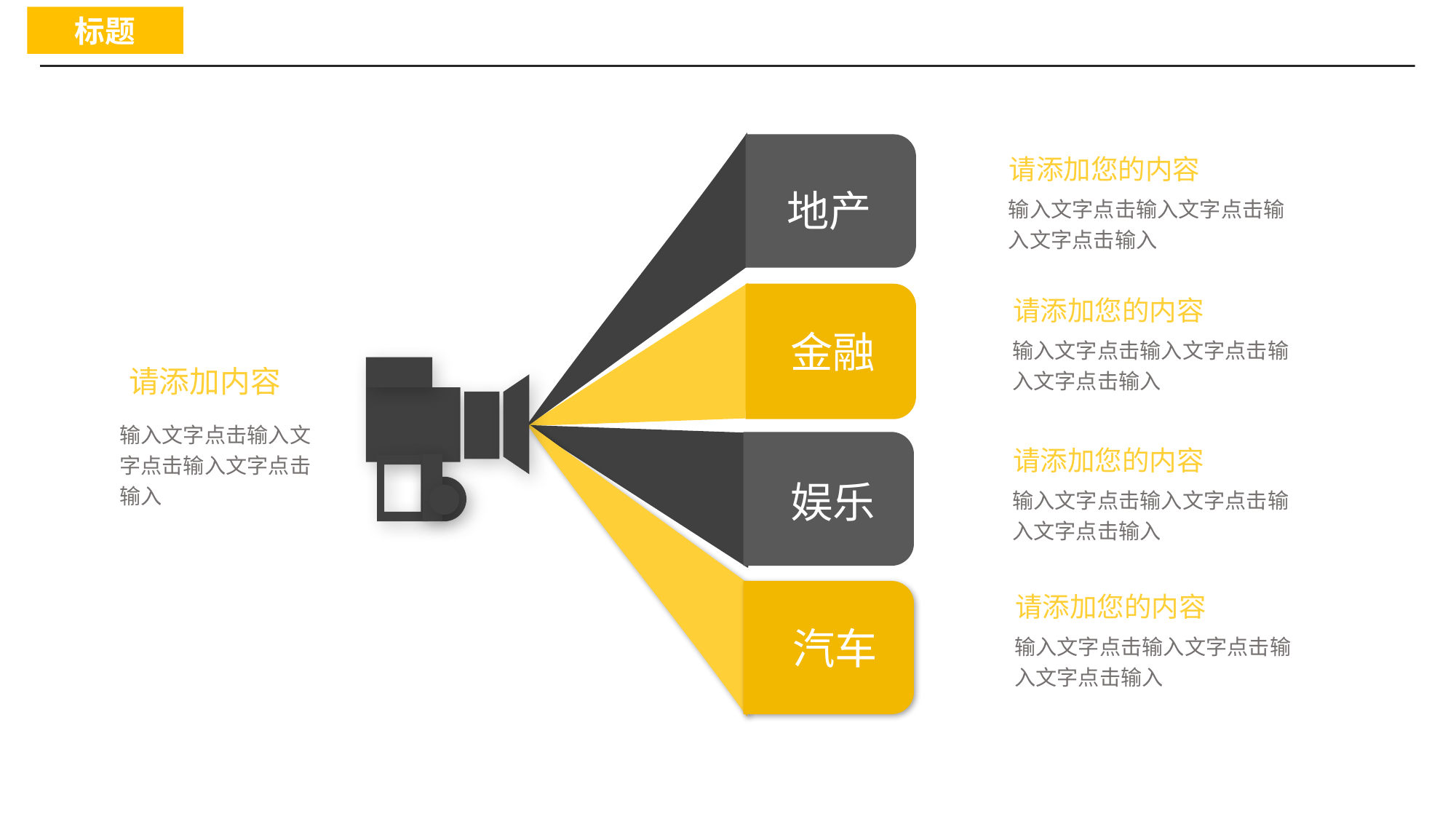

标题

请添加您的内容
地产
输入文字点击输入文字点击输入文字点击输入

请添加您的内容
金融
输入文字点击输入文字点击输入文字点击输入

请添加内容

输入文字点击输入文字点击输入文字点击输入

请添加您的内容
娱乐
输入文字点击输入文字点击输入文字点击输入

请添加您的内容
汽车
输入文字点击输入文字点击输入文字点击输入